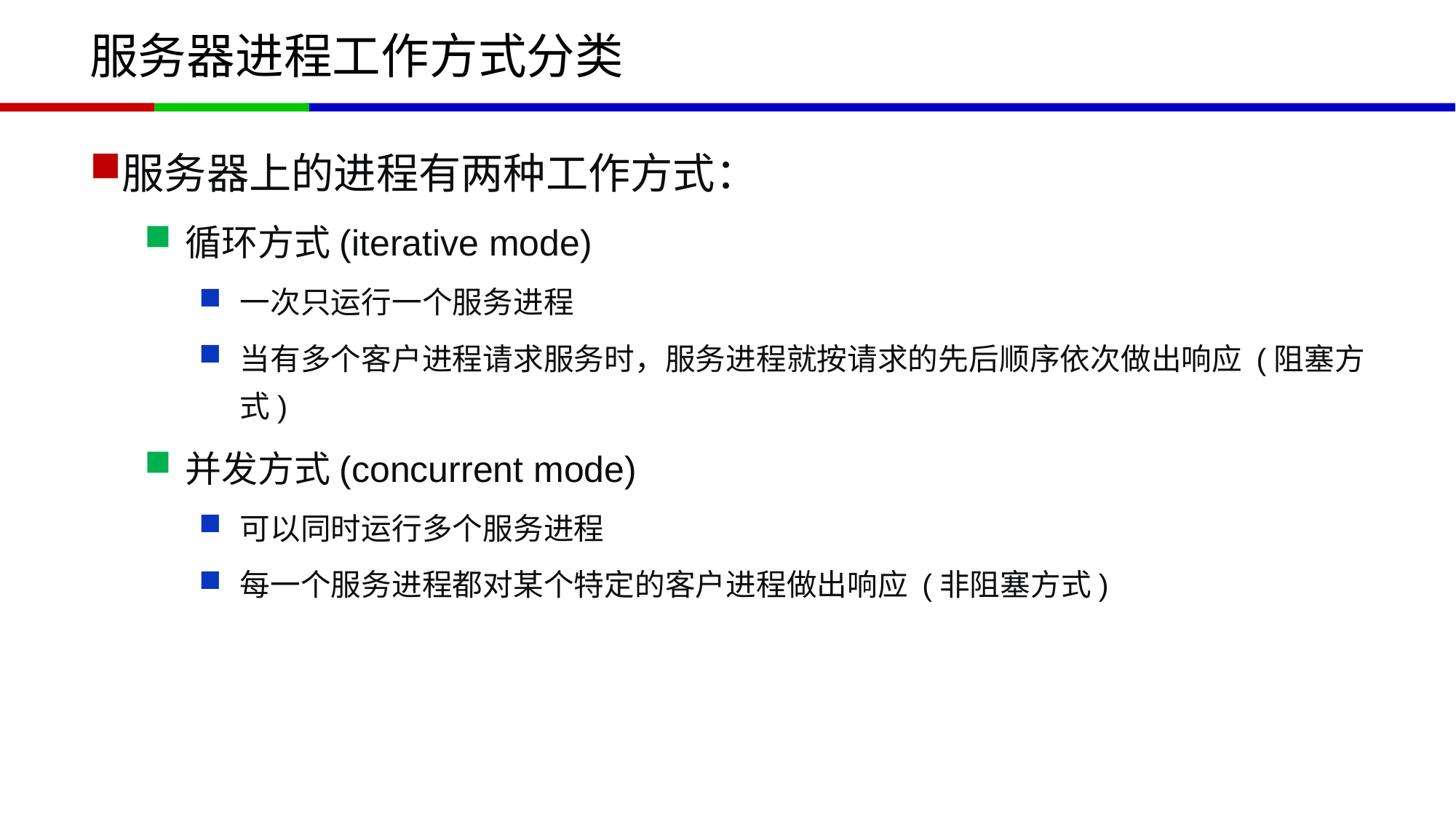

# 服务器进程工作方式分类
服务器上的进程有两种工作方式：
循环方式(iterative mode)
一次只运行一个服务进程
当有多个客户进程请求服务时，服务进程就按请求的先后顺序依次做出响应 (阻塞方式)
并发方式(concurrent mode)
可以同时运行多个服务进程
每一个服务进程都对某个特定的客户进程做出响应 (非阻塞方式)
15